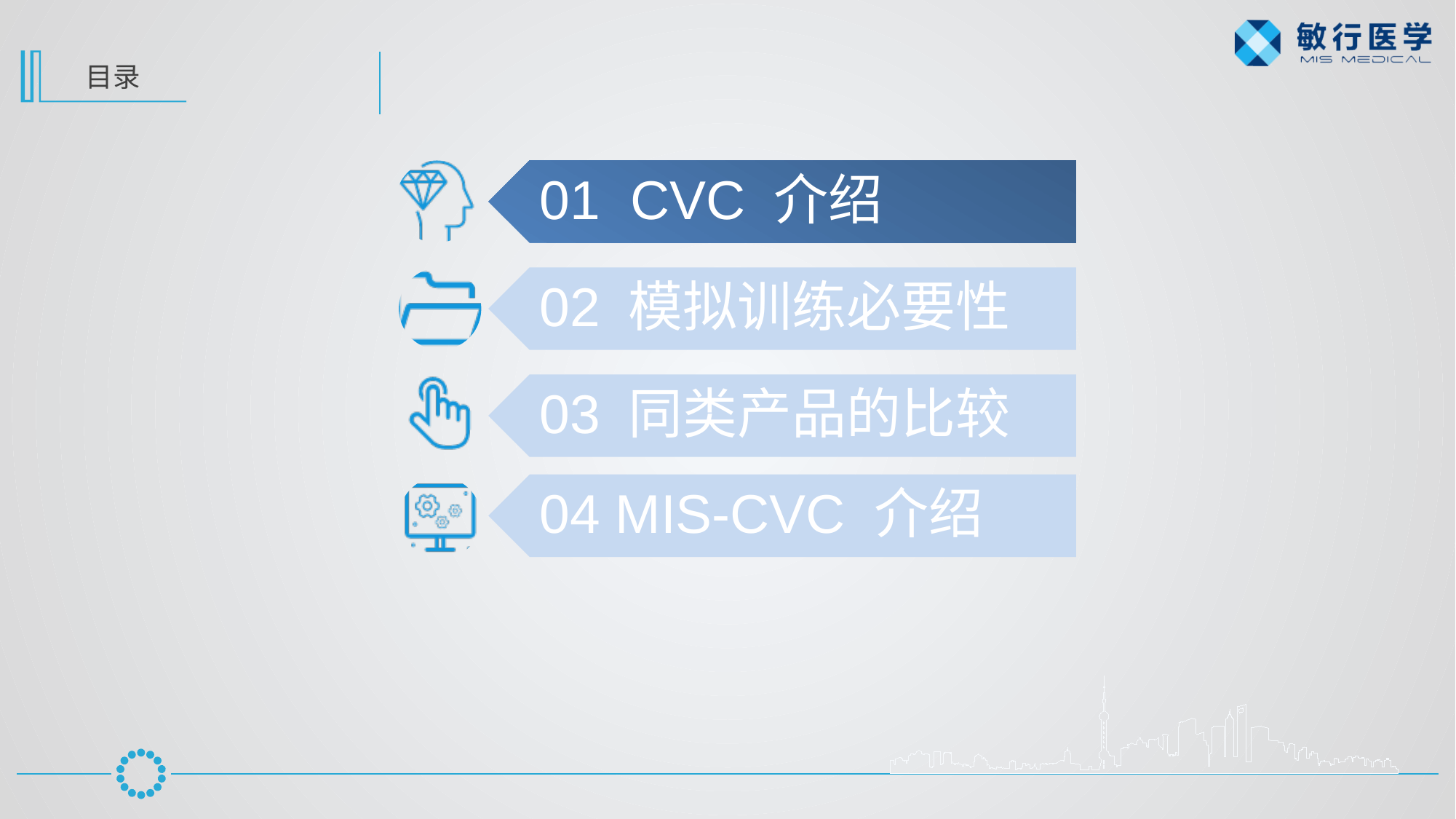

目录
01  CVC 介绍
02 模拟训练必要性
03 同类产品的比较
04 MIS-CVC 介绍
3